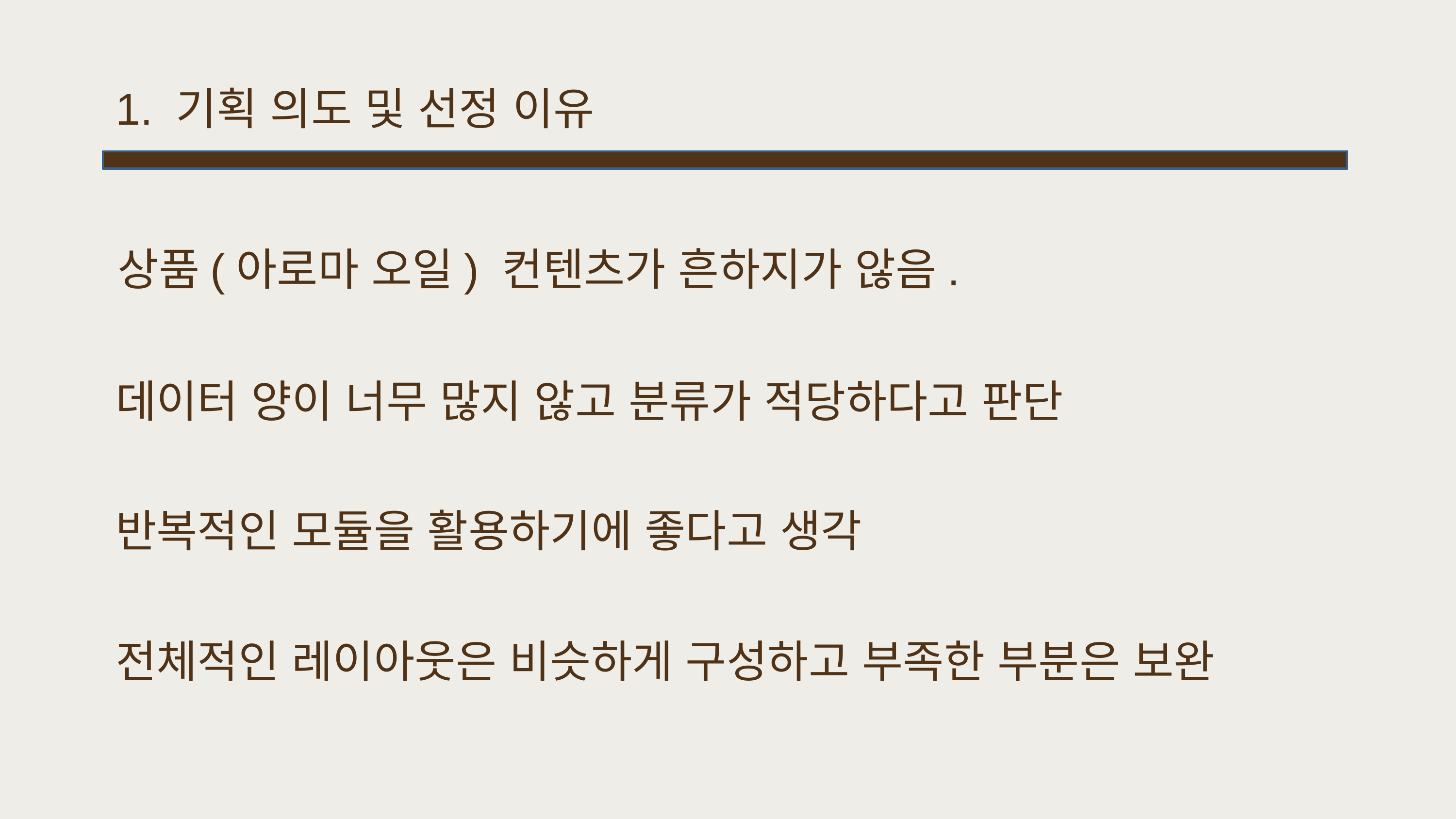

1. 기획 의도 및 선정 이유

상품(아로마 오일) 컨텐츠가 흔하지가 않음.
데이터 양이 너무 많지 않고 분류가 적당하다고 판단
반복적인 모듈을 활용하기에 좋다고 생각
전체적인 레이아웃은 비슷하게 구성하고 부족한 부분은 보완